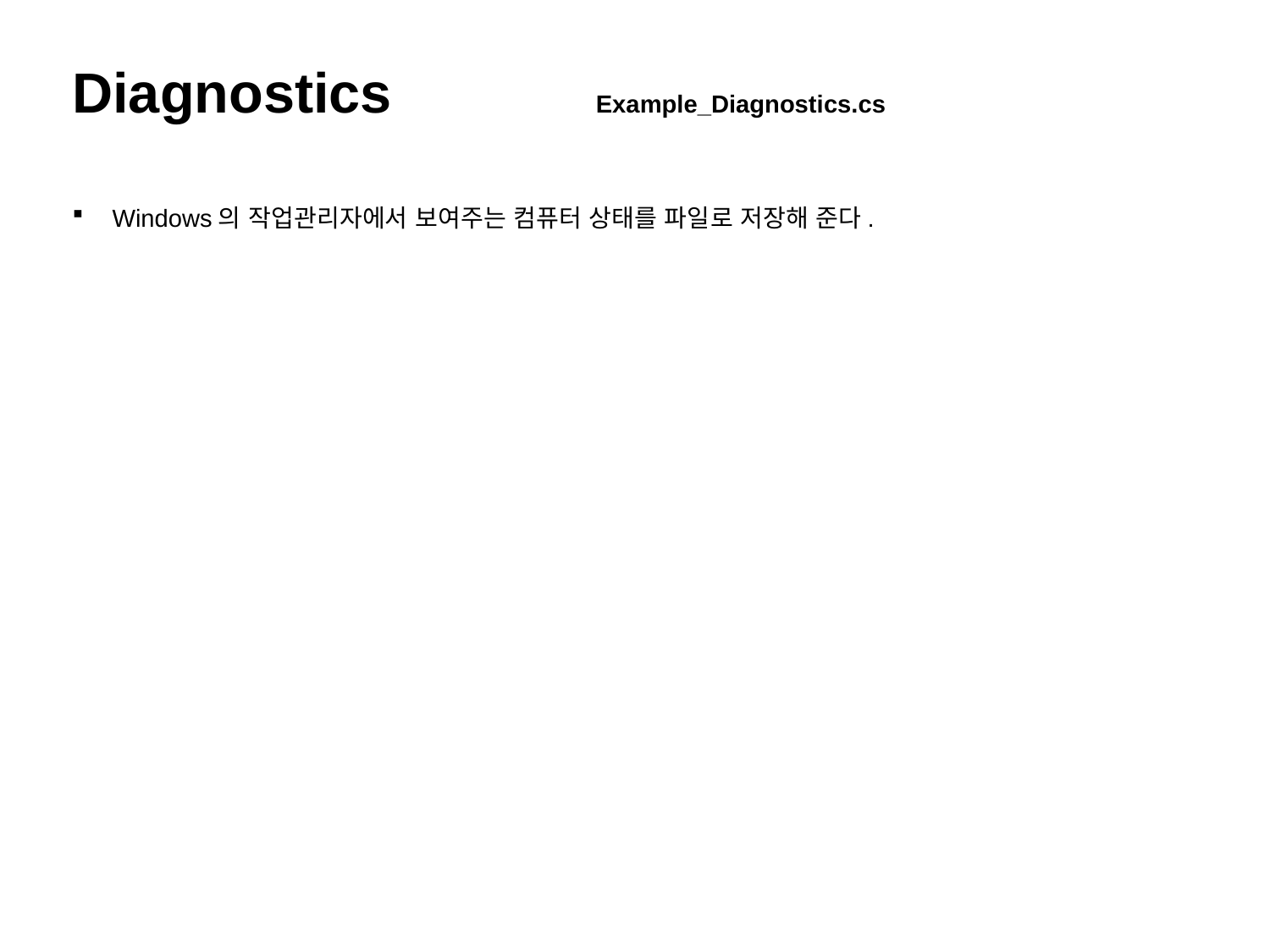

Diagnostics             Example_Diagnostics.cs
Windows의 작업관리자에서 보여주는 컴퓨터 상태를 파일로 저장해 준다.